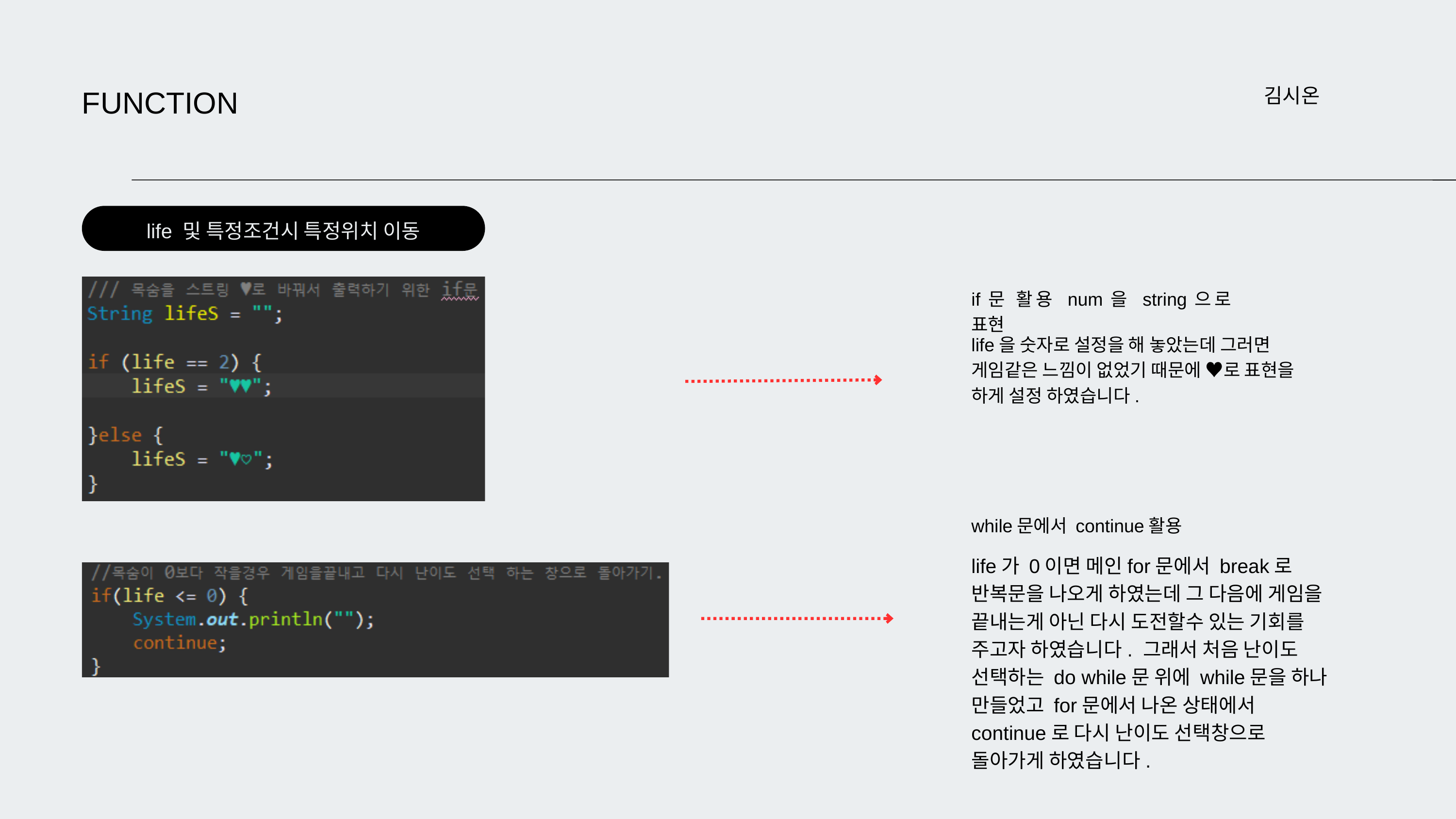

FUNCTION
김시온

life 및 특정조건시 특정위치 이동

if문 활용 num을 string으로 표현

life을 숫자로 설정을 해 놓았는데 그러면 게임같은 느낌이 없었기 때문에 ♥로 표현을 하게 설정 하였습니다.

while문에서 continue활용

life가 0이면 메인for문에서 break로 반복문을 나오게 하였는데 그 다음에 게임을 끝내는게 아닌 다시 도전할수 있는 기회를 주고자 하였습니다. 그래서 처음 난이도 선택하는 do while문 위에 while문을 하나 만들었고 for문에서 나온 상태에서 continue로 다시 난이도 선택창으로 돌아가게 하였습니다.